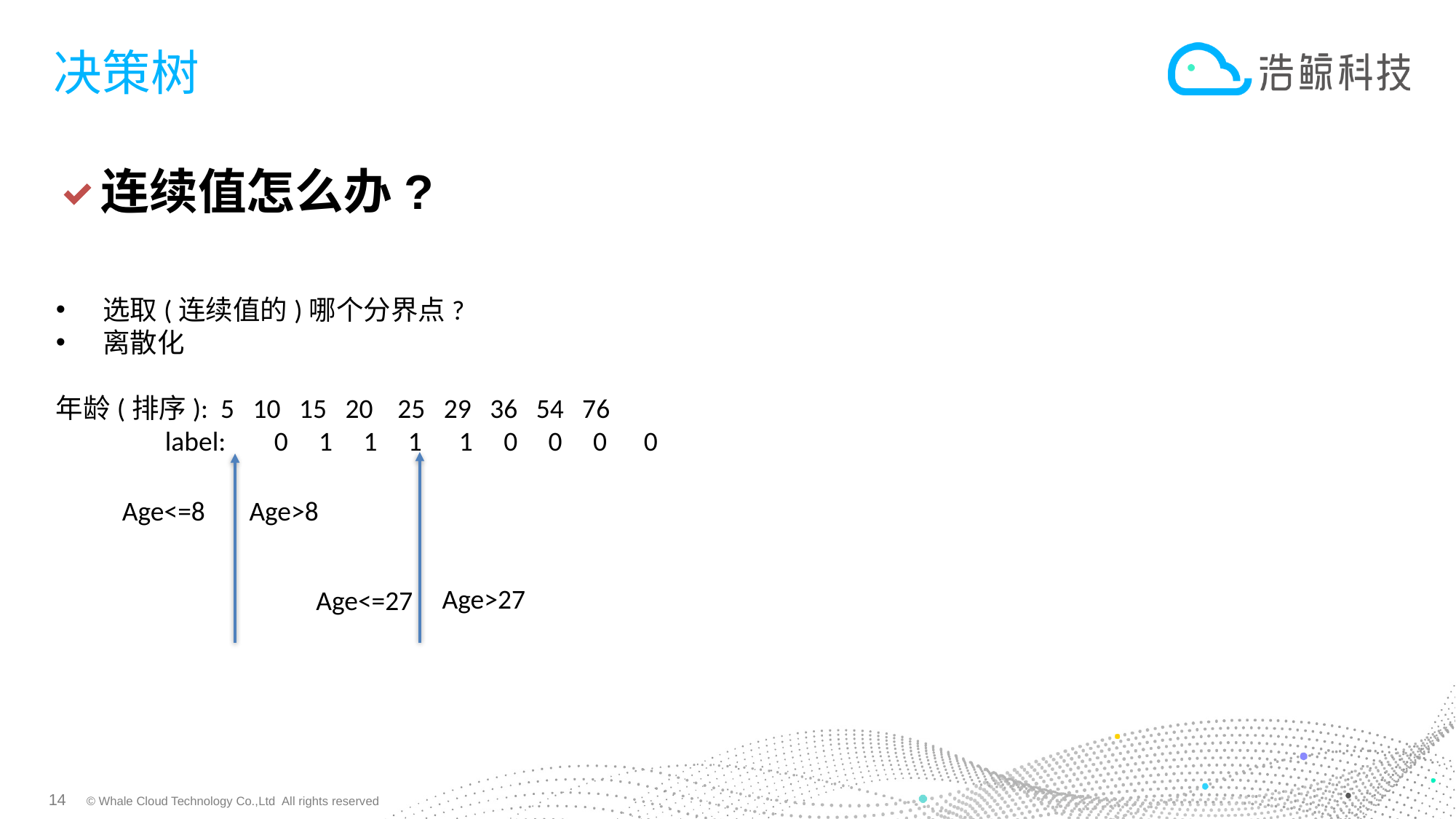

# 决策树

连续值怎么办?

 选取(连续值的)哪个分界点?
 离散化

年龄(排序):  5   10   15   20    25   29   36   54   76
	label:	0     1     1     1      1     0     0     0      0

Age<=8
Age>8

Age>27
Age<=27